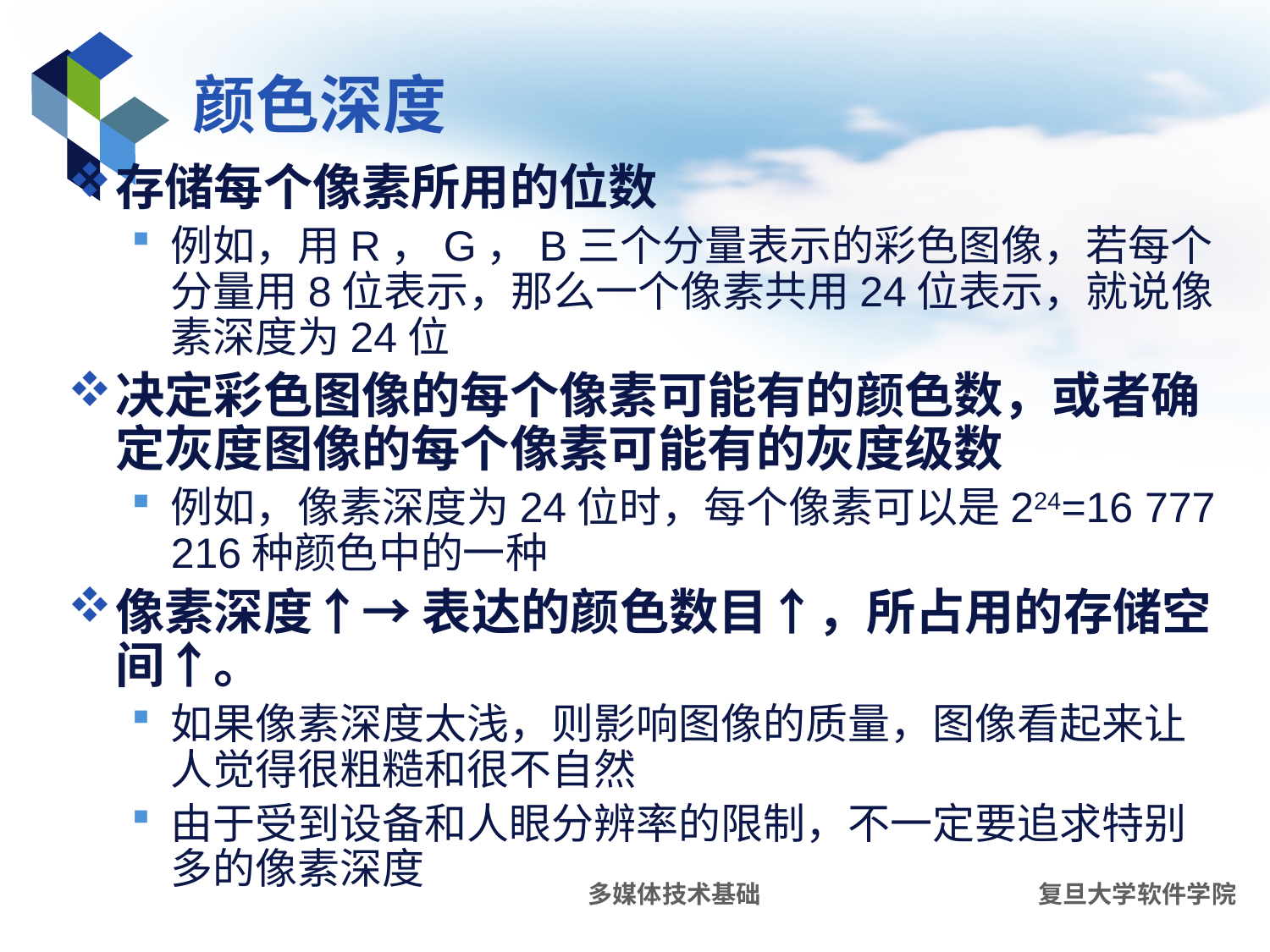

# 颜色深度
存储每个像素所用的位数
例如，用R，G，B三个分量表示的彩色图像，若每个分量用8位表示，那么一个像素共用24位表示，就说像素深度为24位
决定彩色图像的每个像素可能有的颜色数，或者确定灰度图像的每个像素可能有的灰度级数
例如，像素深度为24位时，每个像素可以是224=16 777 216种颜色中的一种
像素深度↑→ 表达的颜色数目↑，所占用的存储空间↑。
如果像素深度太浅，则影响图像的质量，图像看起来让人觉得很粗糙和很不自然
由于受到设备和人眼分辨率的限制，不一定要追求特别多的像素深度
多媒体技术基础